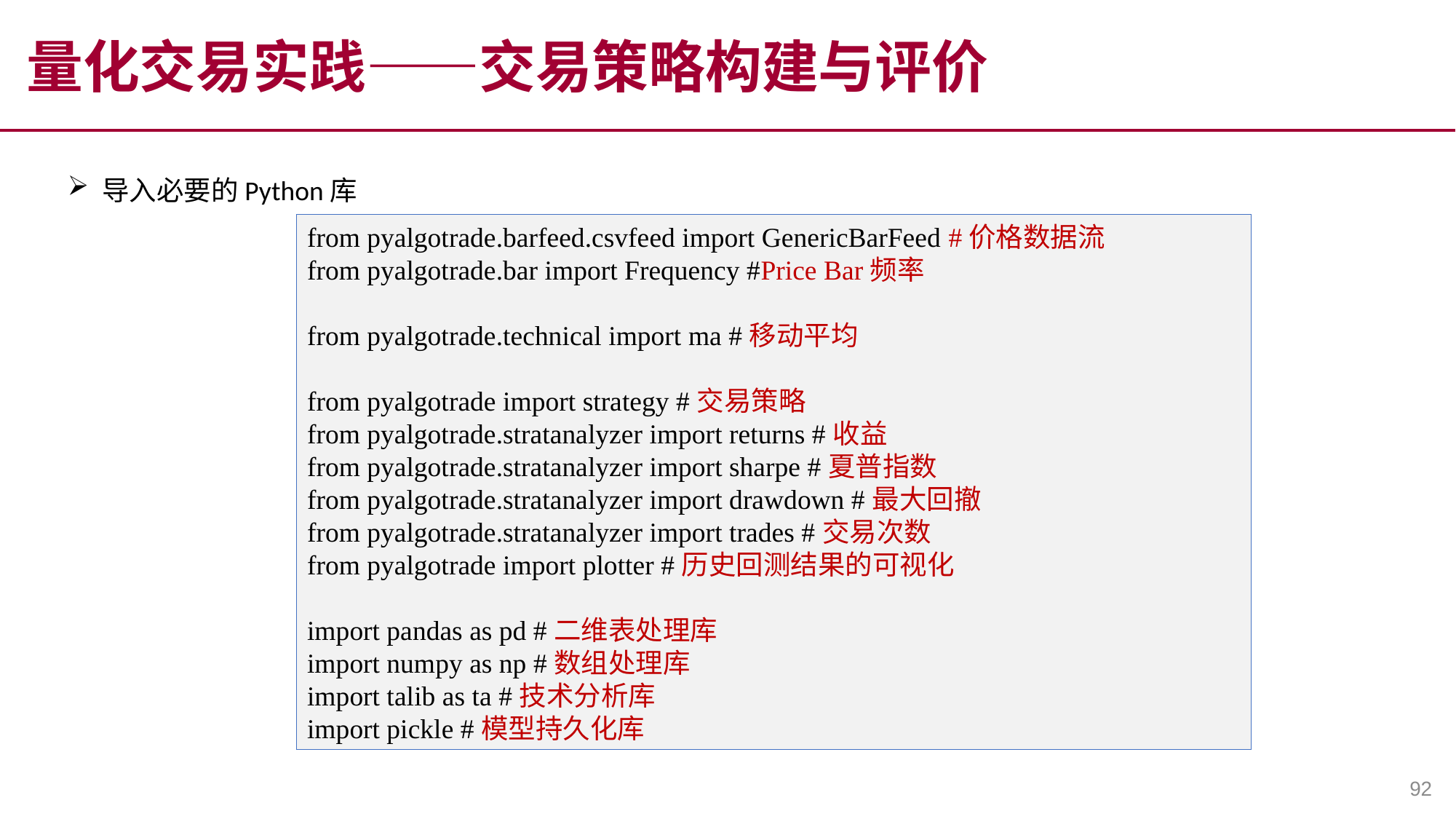

量化交易实践——交易策略构建与评价
导入必要的Python库
from pyalgotrade.barfeed.csvfeed import GenericBarFeed #价格数据流
from pyalgotrade.bar import Frequency #Price Bar频率

from pyalgotrade.technical import ma #移动平均

from pyalgotrade import strategy #交易策略
from pyalgotrade.stratanalyzer import returns #收益
from pyalgotrade.stratanalyzer import sharpe #夏普指数
from pyalgotrade.stratanalyzer import drawdown #最大回撤
from pyalgotrade.stratanalyzer import trades #交易次数
from pyalgotrade import plotter #历史回测结果的可视化

import pandas as pd #二维表处理库
import numpy as np #数组处理库
import talib as ta #技术分析库
import pickle #模型持久化库
92